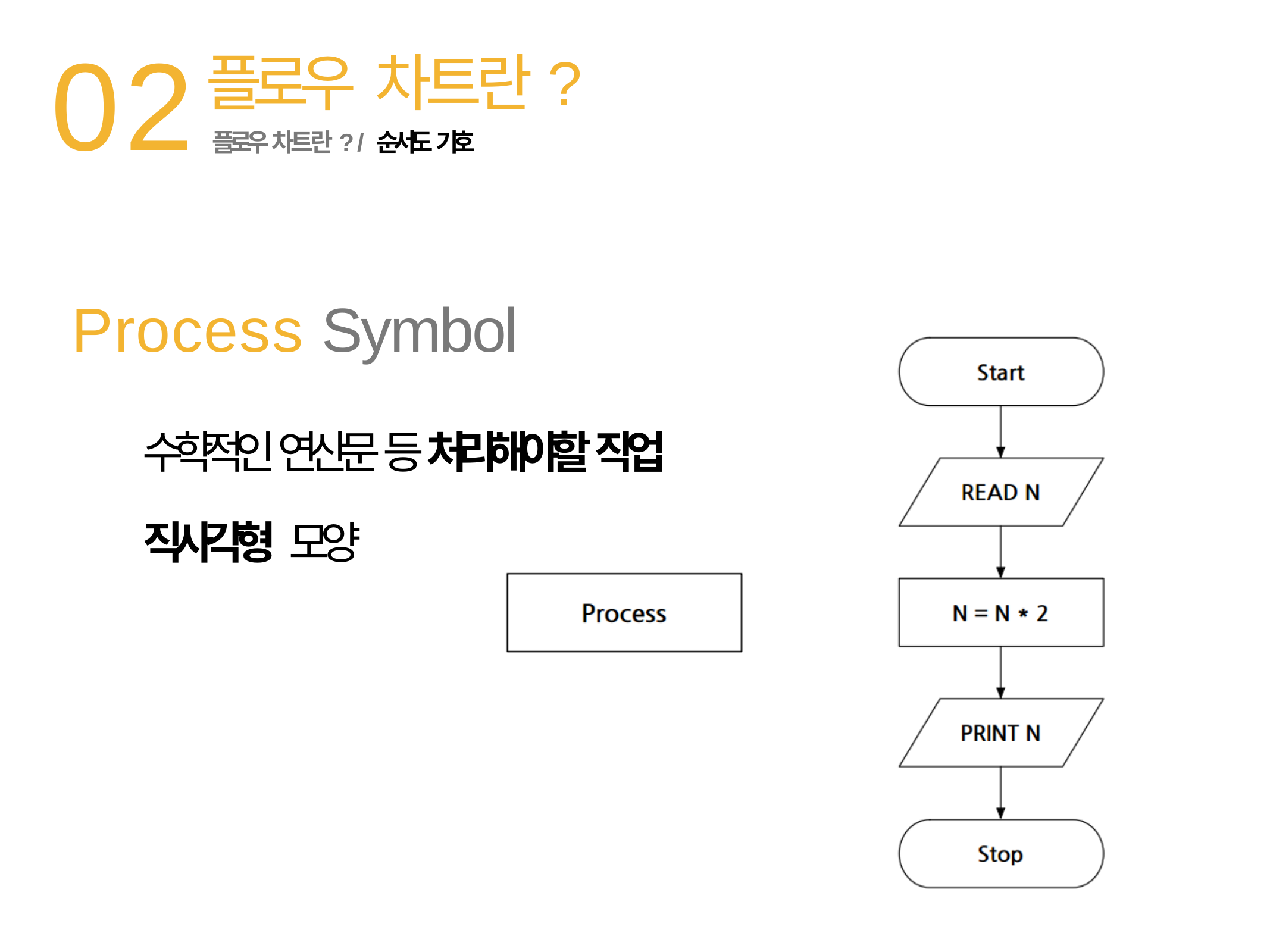

02
# 플로우 차트란?
플로우  차트란? / 순서도  기호

Process Symbol
수학적인 연산문 등 처리해야할 작업  직사각형 모양